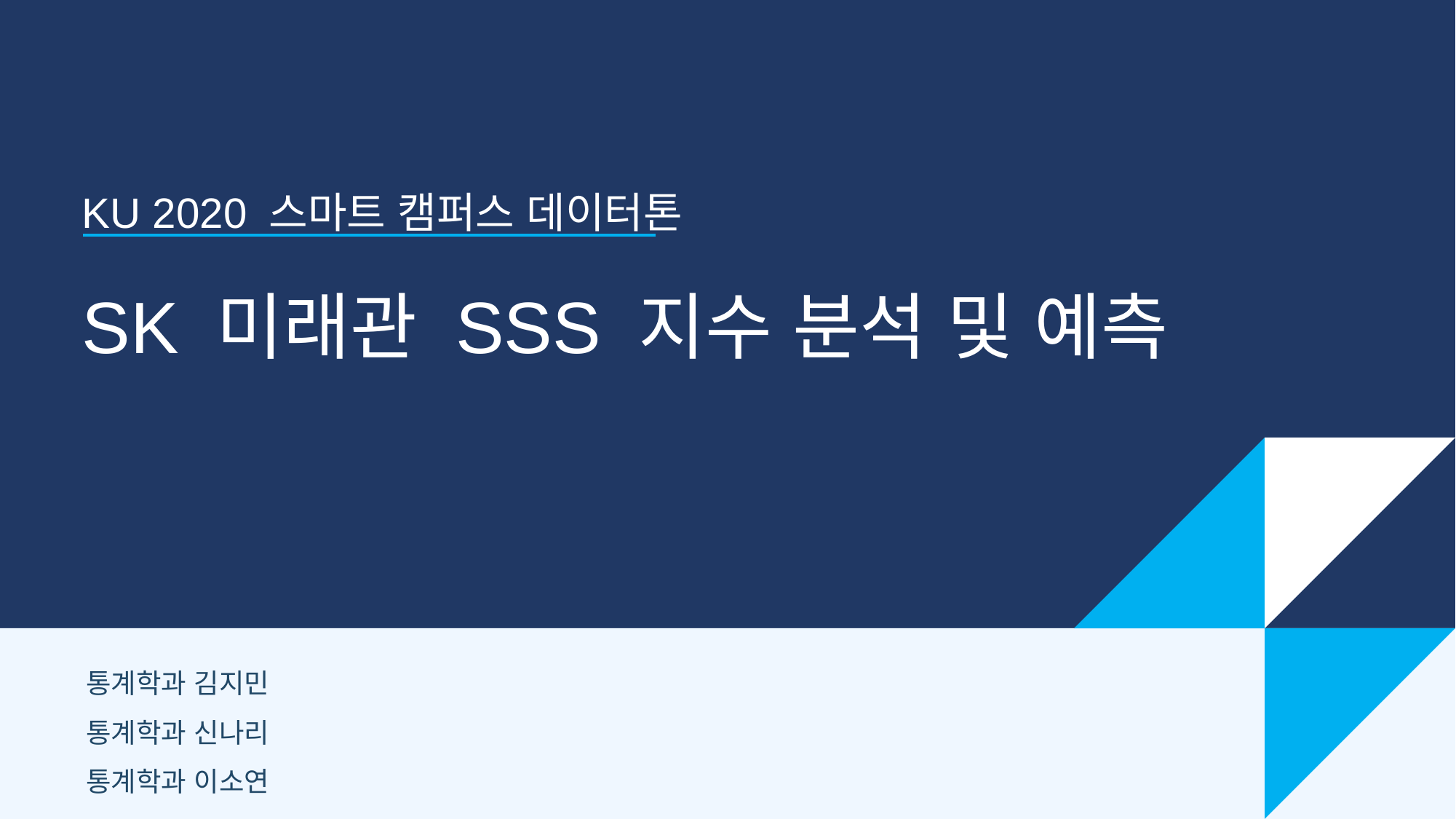

KU 2020 스마트 캠퍼스 데이터톤
SK 미래관 SSS 지수 분석 및 예측

통계학과 김지민
통계학과 신나리
통계학과 이소연